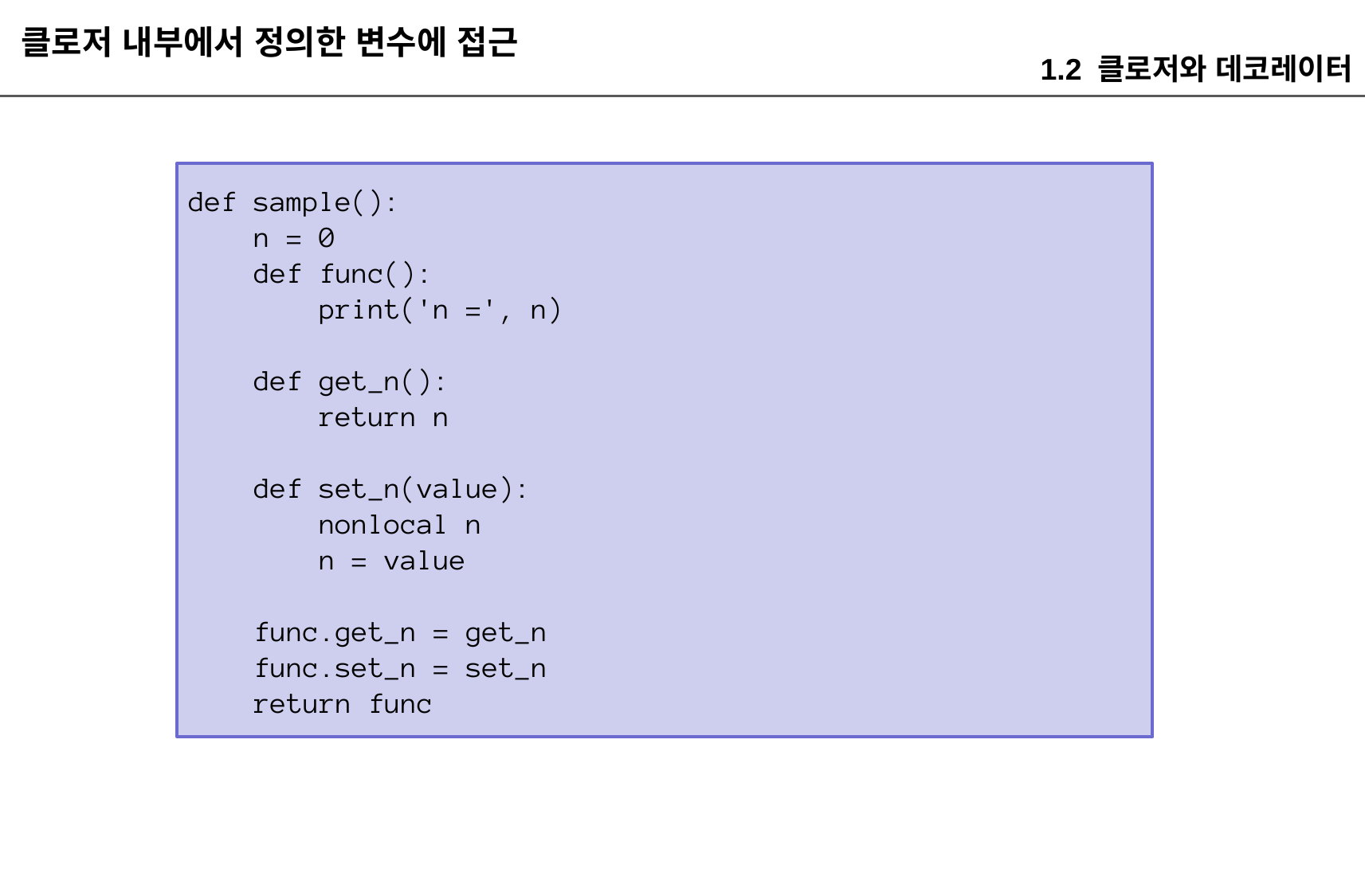

클로저 내부에서 정의한 변수에 접근
1.2 클로저와 데코레이터
def sample():
    n = 0
    def func():
        print('n =', n)

    def get_n():
        return n

    def set_n(value):
        nonlocal n
        n = value

    func.get_n = get_n
    func.set_n = set_n
    return func